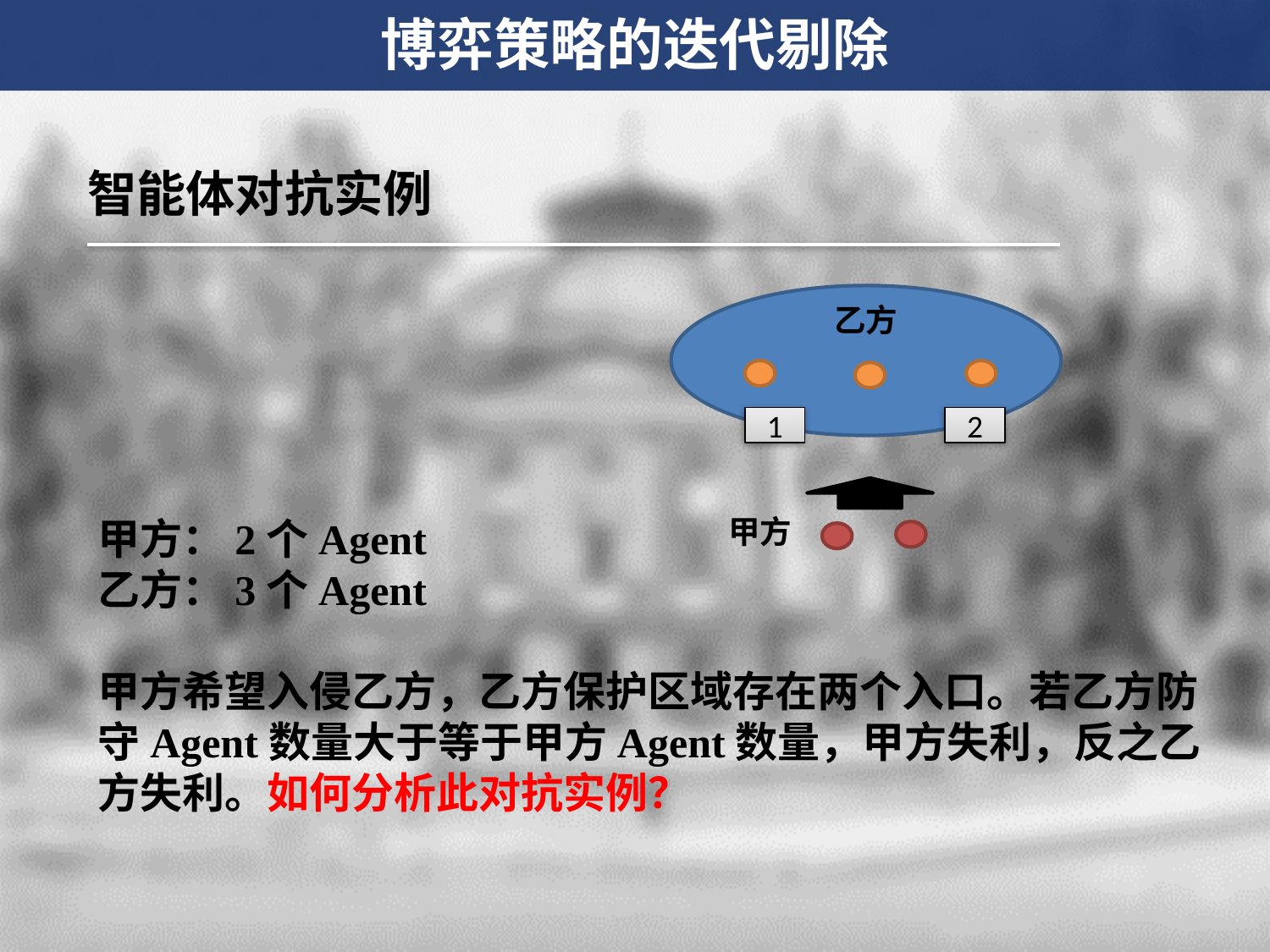

博弈策略的迭代剔除

智能体对抗实例

乙方

1
2

甲方：2个Agent
乙方：3个Agent

甲方希望入侵乙方，乙方保护区域存在两个入口。若乙方防守Agent数量大于等于甲方Agent数量，甲方失利，反之乙方失利。如何分析此对抗实例？

甲方